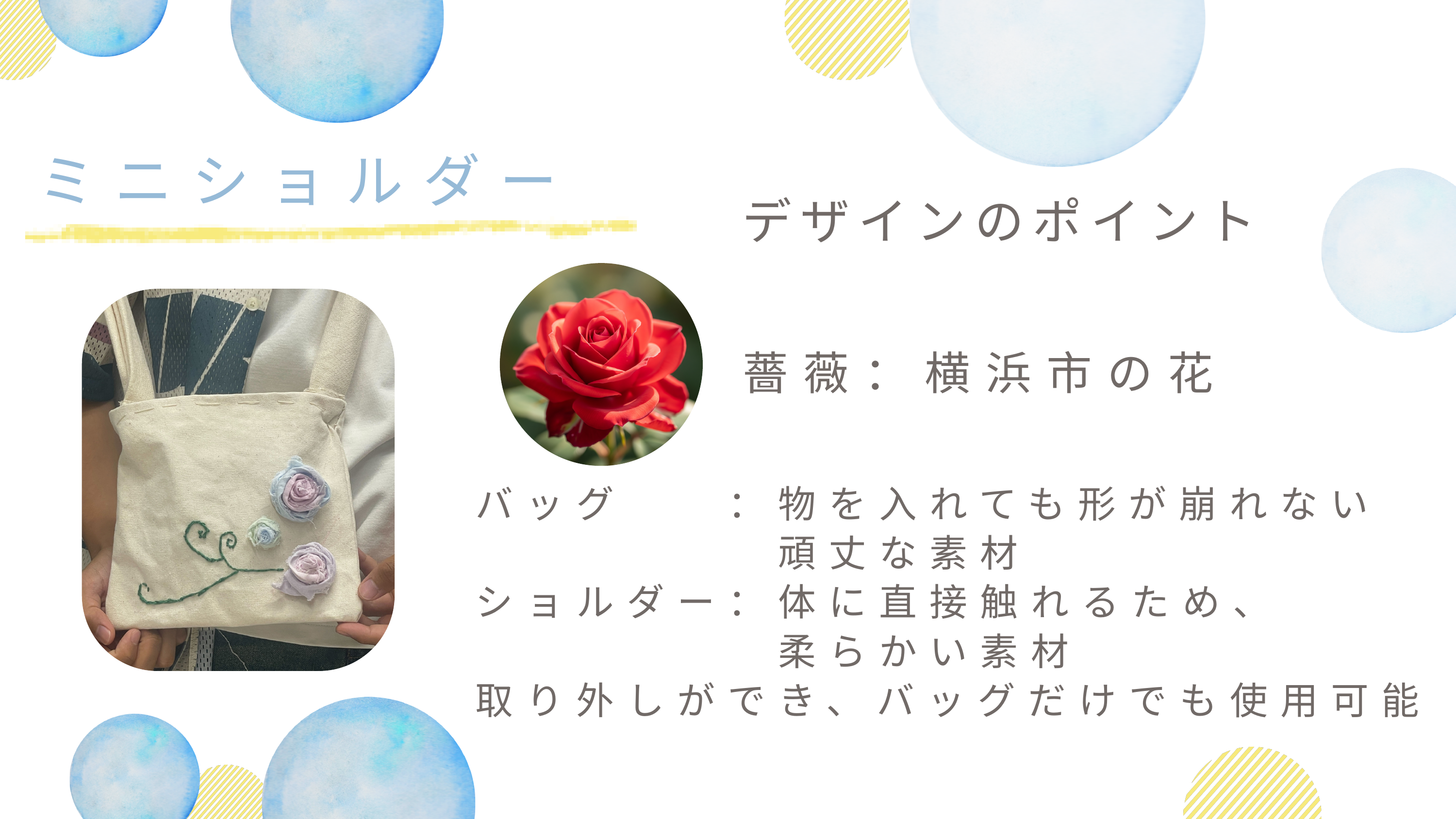

ミニショルダー

デザインのポイント

薔薇：横浜市の花
バッグ　　：物を入れても形が崩れない
　　　　　　頑丈な素材
ショルダー：体に直接触れるため、
　　　　　　柔らかい素材
取り外しができ、バッグだけでも使用可能